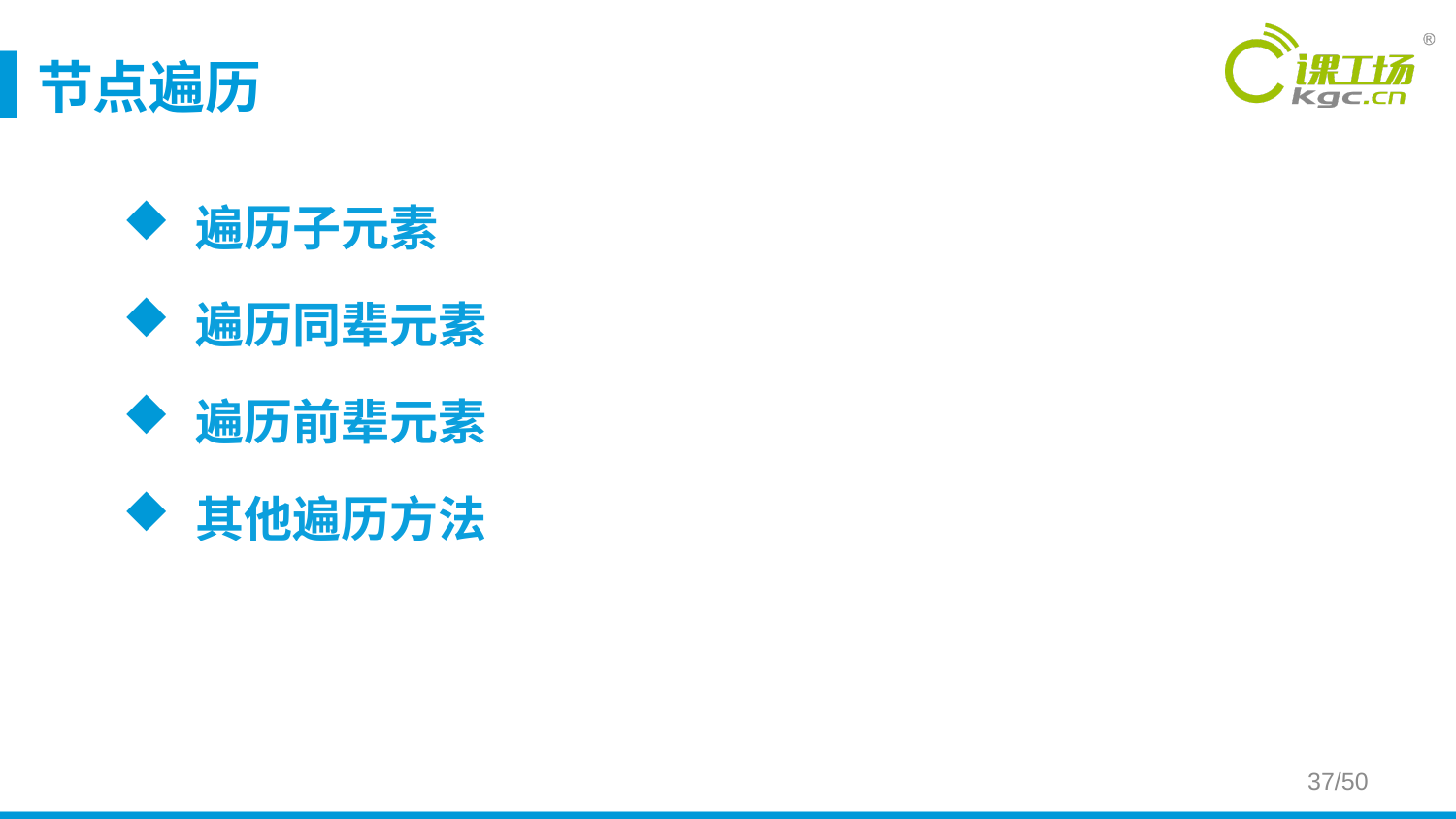

# 节点遍历
遍历子元素
遍历同辈元素
遍历前辈元素
其他遍历方法
37/50